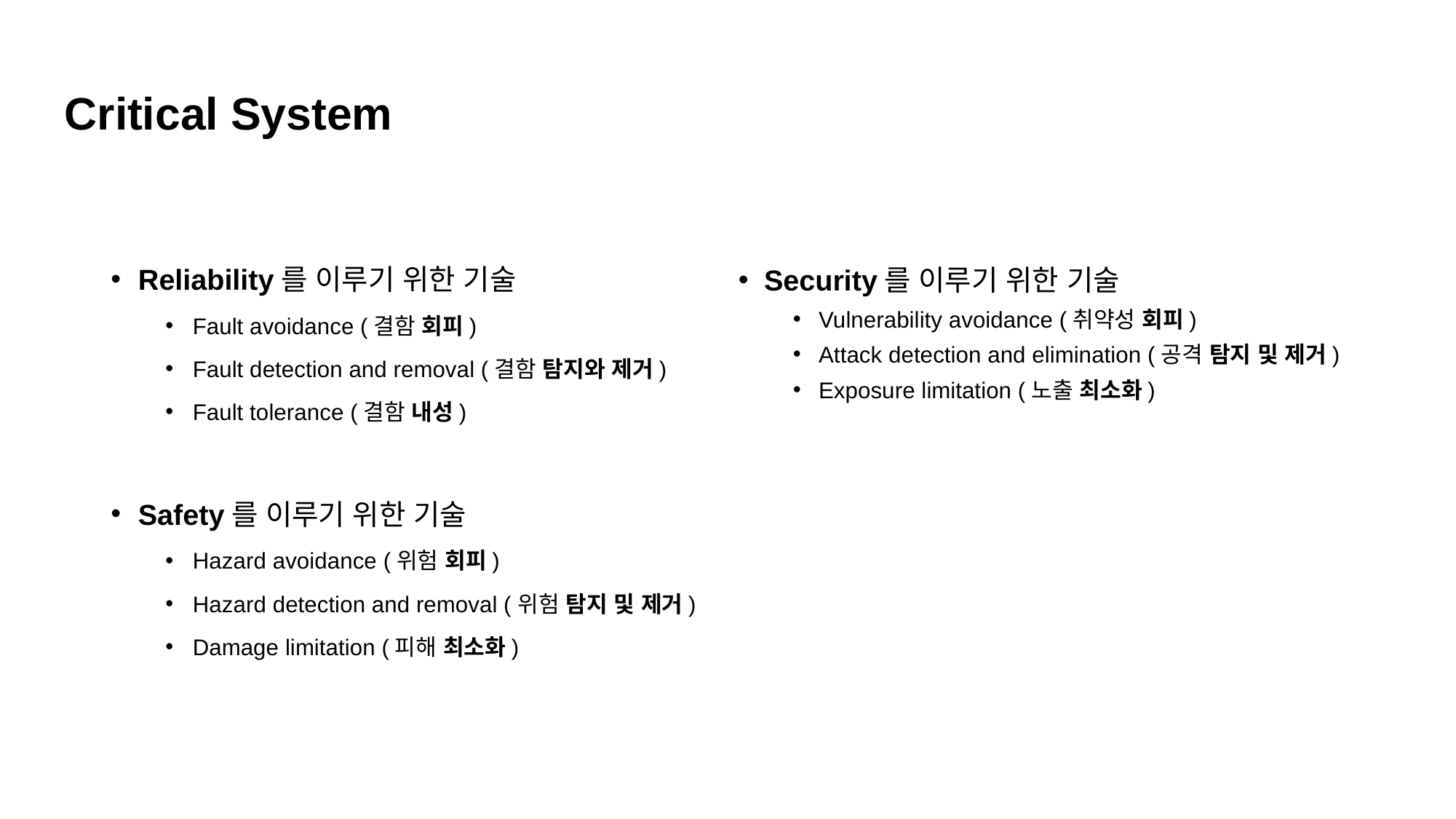

Critical System
Reliability를 이루기 위한 기술
Fault avoidance (결함 회피)
Fault detection and removal (결함 탐지와 제거)
Fault tolerance (결함 내성)

Safety를 이루기 위한 기술
Hazard avoidance (위험 회피)
Hazard detection and removal (위험 탐지 및 제거)
Damage limitation (피해 최소화)

Security를 이루기 위한 기술
Vulnerability avoidance (취약성 회피)
Attack detection and elimination (공격 탐지 및 제거)
Exposure limitation (노출 최소화)